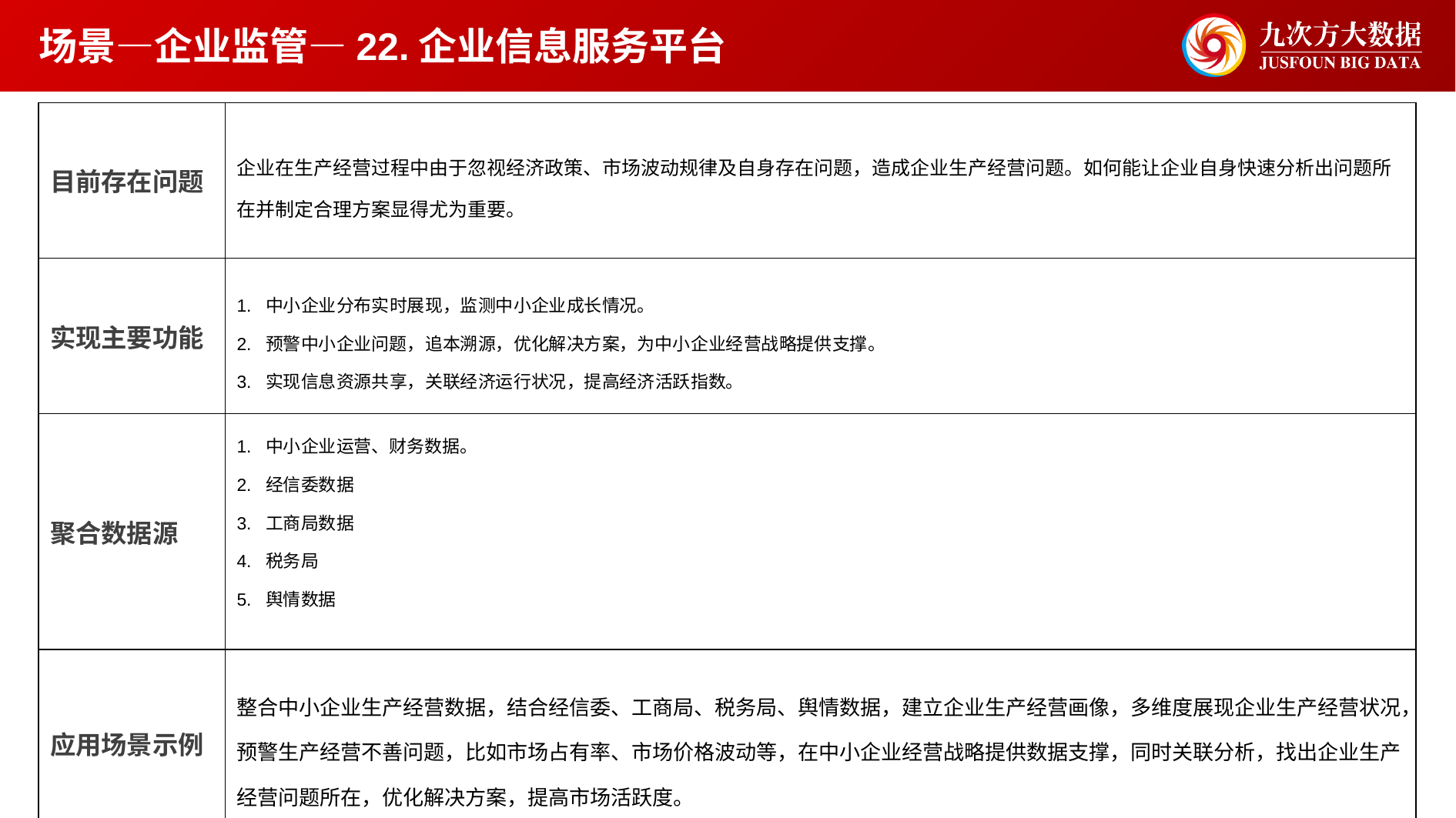

场景—企业监管—22.企业信息服务平台
| 目前存在问题 | 企业在生产经营过程中由于忽视经济政策、市场波动规律及自身存在问题，造成企业生产经营问题。如何能让企业自身快速分析出问题所在并制定合理方案显得尤为重要。 |
| --- | --- |
| 实现主要功能 | 中小企业分布实时展现，监测中小企业成长情况。 预警中小企业问题，追本溯源，优化解决方案，为中小企业经营战略提供支撑。 实现信息资源共享，关联经济运行状况，提高经济活跃指数。 |
| 聚合数据源 | 中小企业运营、财务数据。 经信委数据 工商局数据 税务局 舆情数据 |
| 应用场景示例 | 整合中小企业生产经营数据，结合经信委、工商局、税务局、舆情数据，建立企业生产经营画像，多维度展现企业生产经营状况，预警生产经营不善问题，比如市场占有率、市场价格波动等，在中小企业经营战略提供数据支撑，同时关联分析，找出企业生产经营问题所在，优化解决方案，提高市场活跃度。 |